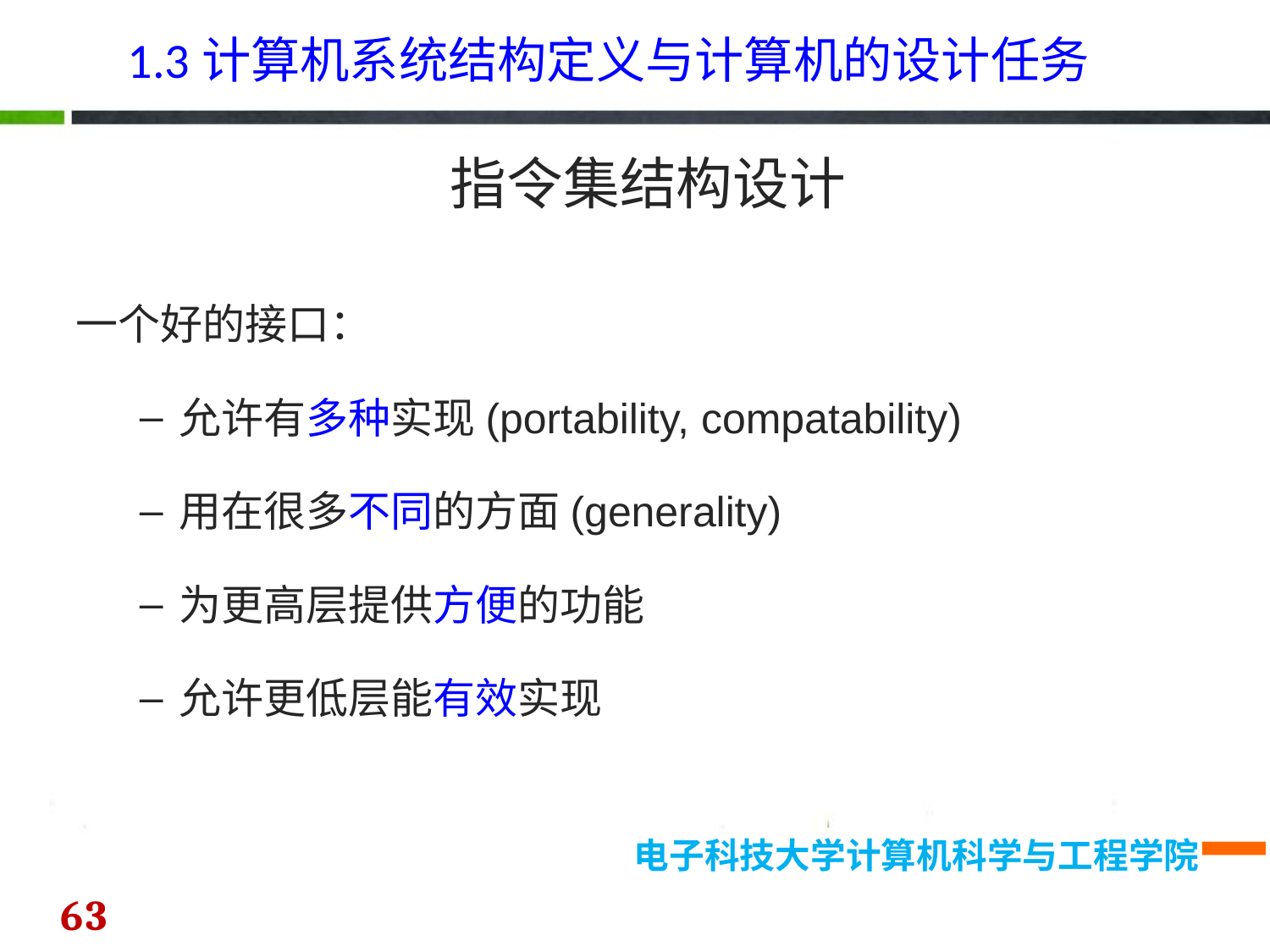

1.3计算机系统结构定义与计算机的设计任务
指令集结构设计
一个好的接口：
允许有多种实现(portability, compatability)
用在很多不同的方面(generality)
为更高层提供方便的功能
允许更低层能有效实现